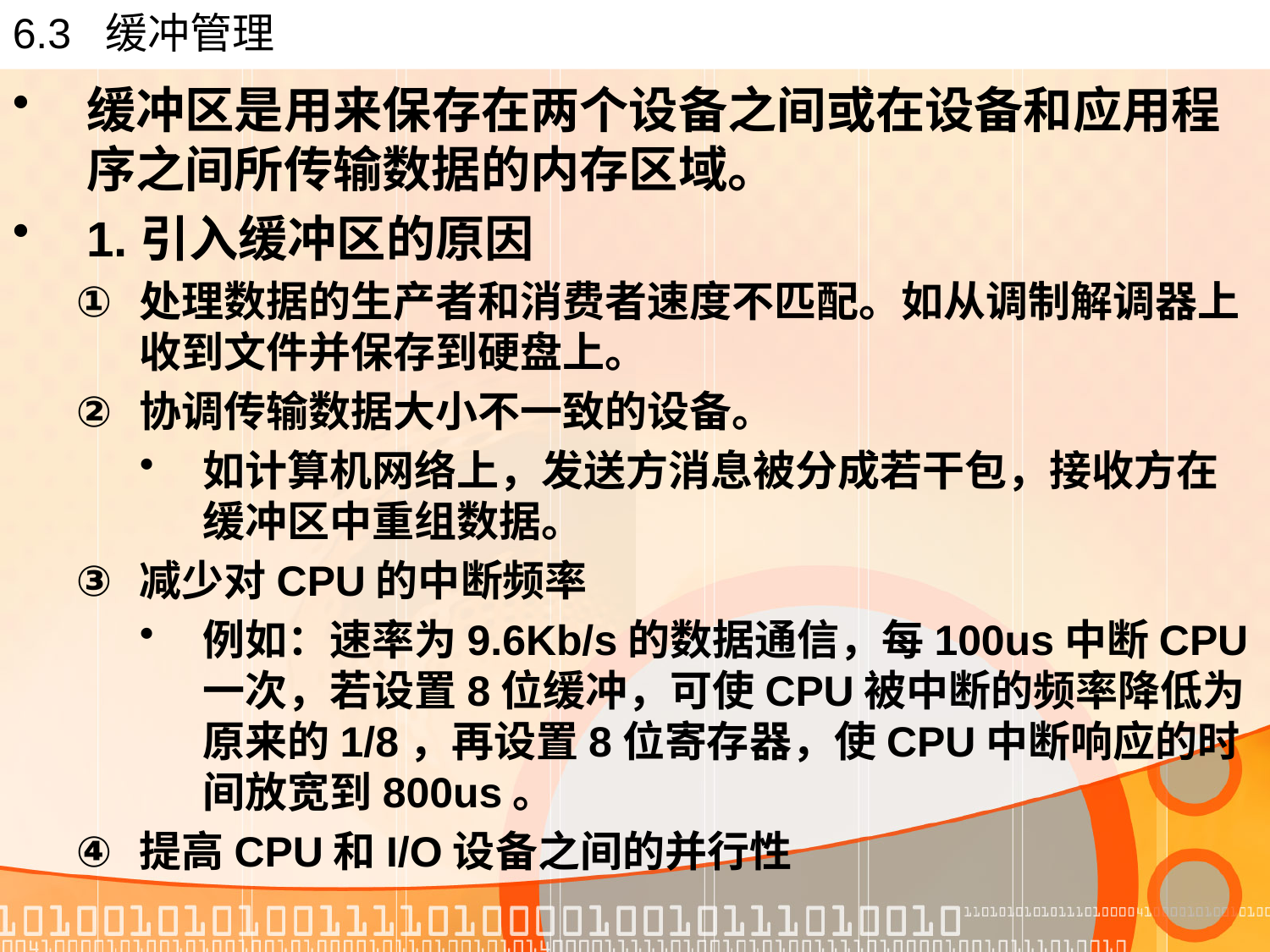

# 6.3  缓冲管理
缓冲区是用来保存在两个设备之间或在设备和应用程序之间所传输数据的内存区域。
1.引入缓冲区的原因
处理数据的生产者和消费者速度不匹配。如从调制解调器上收到文件并保存到硬盘上。
协调传输数据大小不一致的设备。
如计算机网络上，发送方消息被分成若干包，接收方在缓冲区中重组数据。
减少对CPU的中断频率
例如：速率为9.6Kb/s的数据通信，每100us中断CPU一次，若设置8位缓冲，可使CPU被中断的频率降低为原来的1/8，再设置8位寄存器，使CPU中断响应的时间放宽到800us。
提高CPU和I/O设备之间的并行性